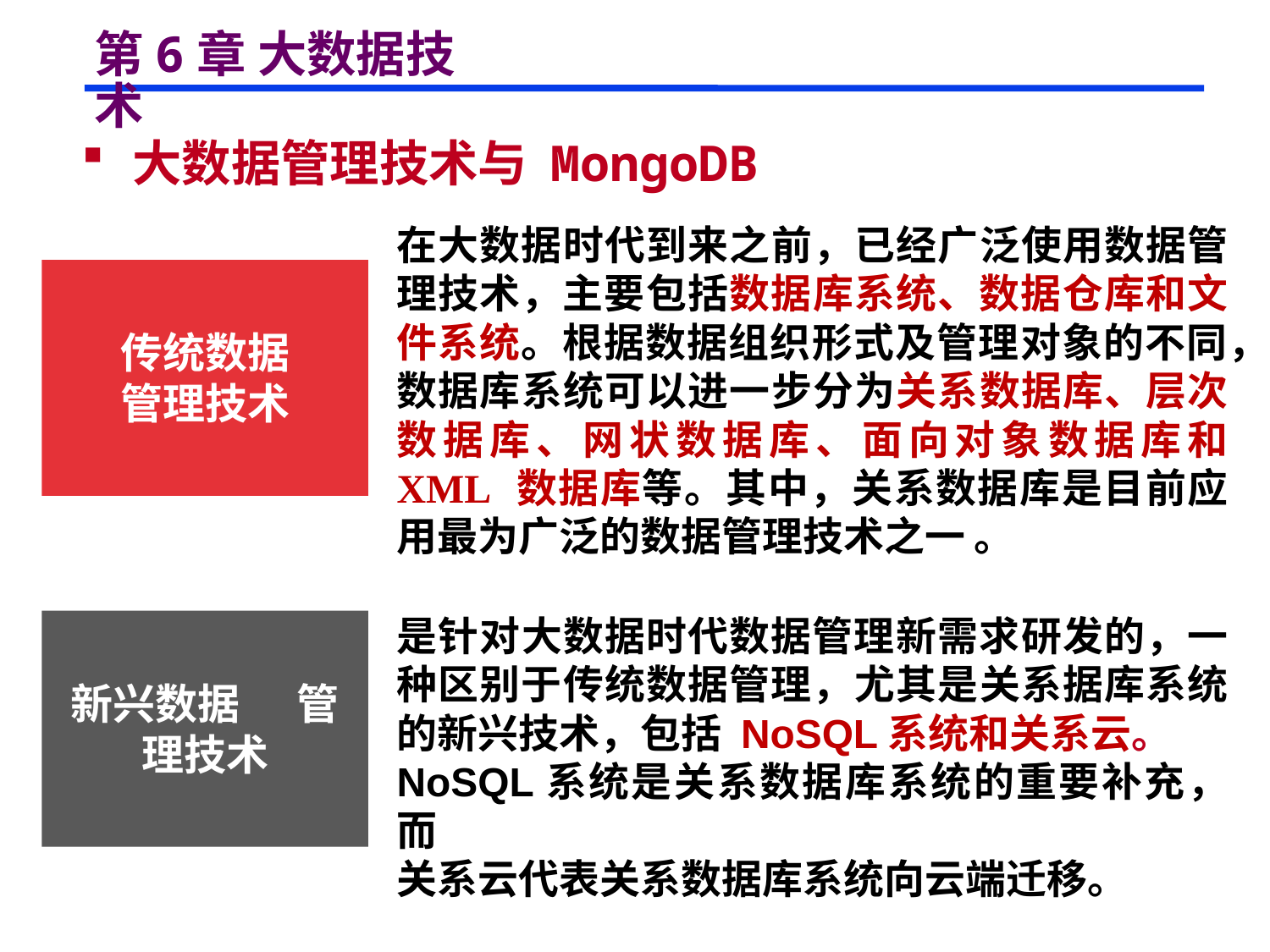

# 第6章 大数据技术
 大数据管理技术与 MongoDB
在大数据时代到来之前，已经广泛使用数据管理技术，主要包括数据库系统、数据仓库和文件系统。根据数据组织形式及管理对象的不同，数据库系统可以进一步分为关系数据库、层次数据库、网状数据库、面向对象数据库和 XML 数据库等。其中，关系数据库是目前应用最为广泛的数据管理技术之一 。

是针对大数据时代数据管理新需求研发的，一种区别于传统数据管理，尤其是关系据库系统的新兴技术，包括 NoSQL系统和关系云。
NoSQL系统是关系数据库系统的重要补充，而
关系云代表关系数据库系统向云端迁移。

传统数据管理技术

新兴数据      管理技术